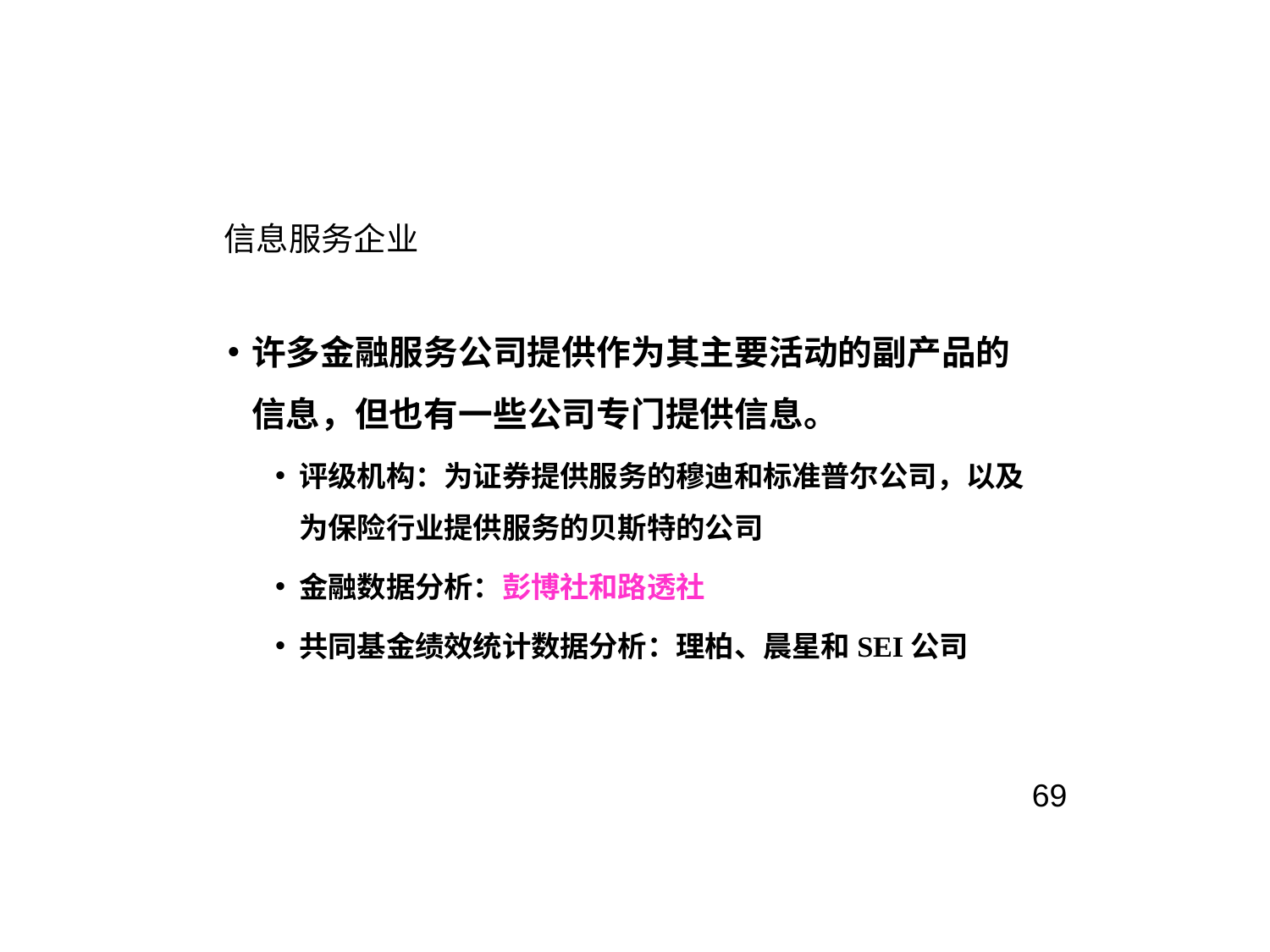

# 信息服务企业
许多金融服务公司提供作为其主要活动的副产品的信息，但也有一些公司专门提供信息。
评级机构：为证券提供服务的穆迪和标准普尔公司，以及为保险行业提供服务的贝斯特的公司
金融数据分析：彭博社和路透社
共同基金绩效统计数据分析：理柏、晨星和SEI公司
69